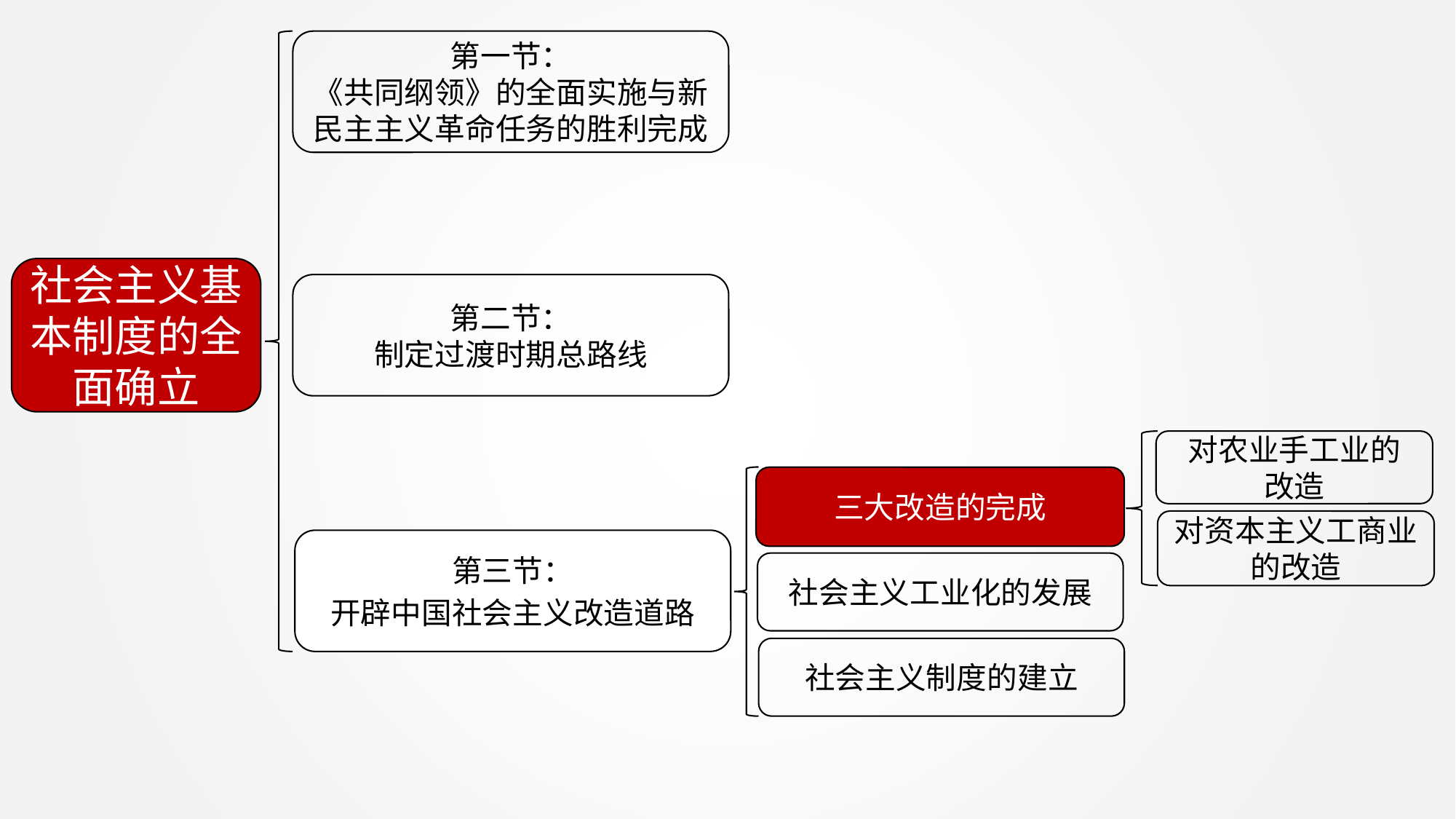

第一节：
《共同纲领》的全面实施与新民主主义革命任务的胜利完成
社会主义基本制度的全面确立
第二节：
制定过渡时期总路线

对农业手工业的
改造

三大改造的完成
对资本主义工商业的改造
第三节：
开辟中国社会主义改造道路
社会主义工业化的发展
社会主义制度的建立